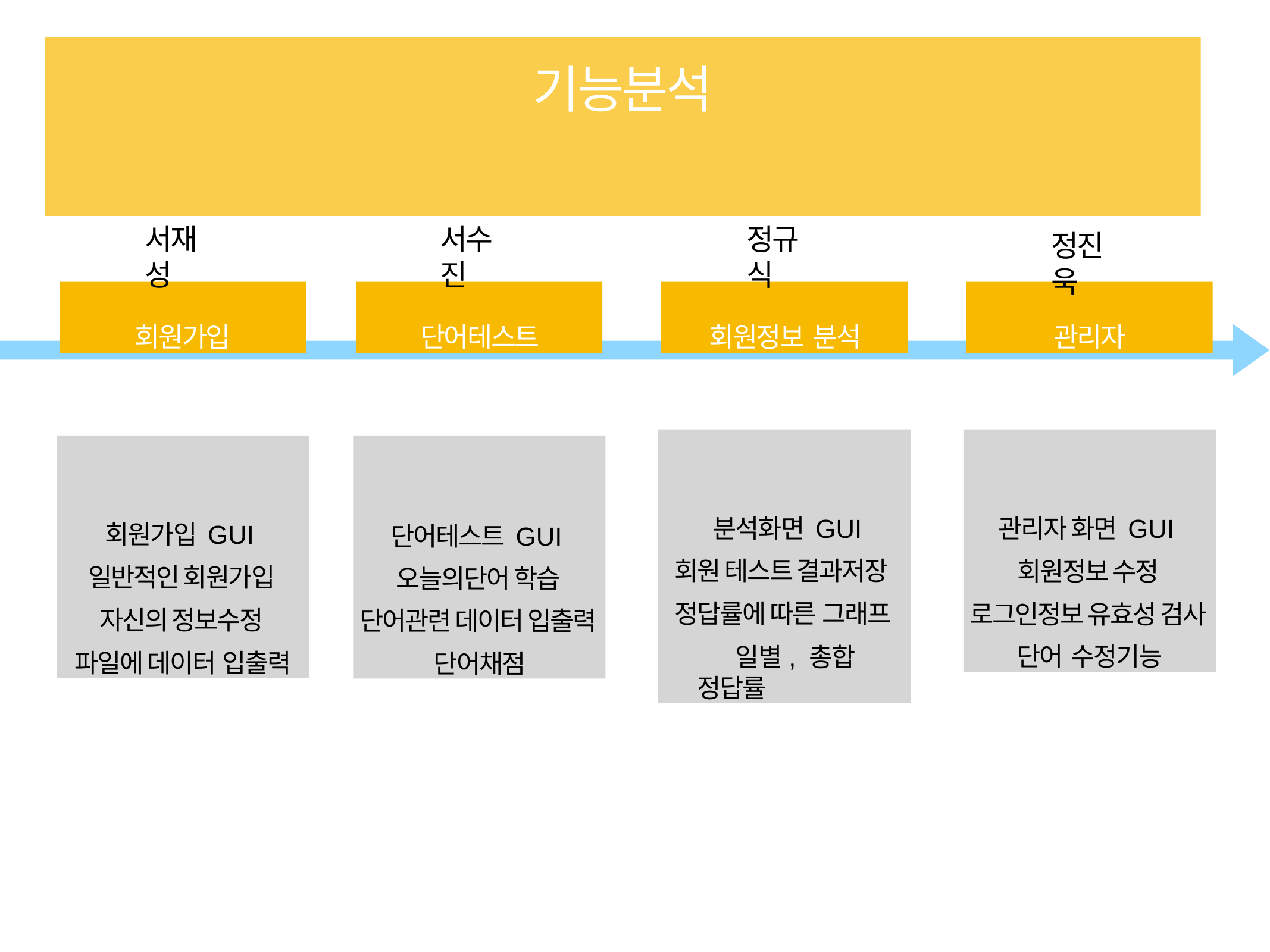

# 기능분석
서재성
서수진
정규식
정진욱

회원가입

단어테스트

회원정보 분석

관리자

분석화면 GUI  회원 테스트 결과저장  정답률에 따른 그래프
일별, 총합 정답률

관리자 화면 GUI  회원정보 수정  로그인정보 유효성 검사  단어 수정기능

회원가입 GUI  일반적인 회원가입  자신의 정보수정  파일에 데이터 입출력

단어테스트 GUI  오늘의단어 학습  단어관련 데이터 입출력  단어채점